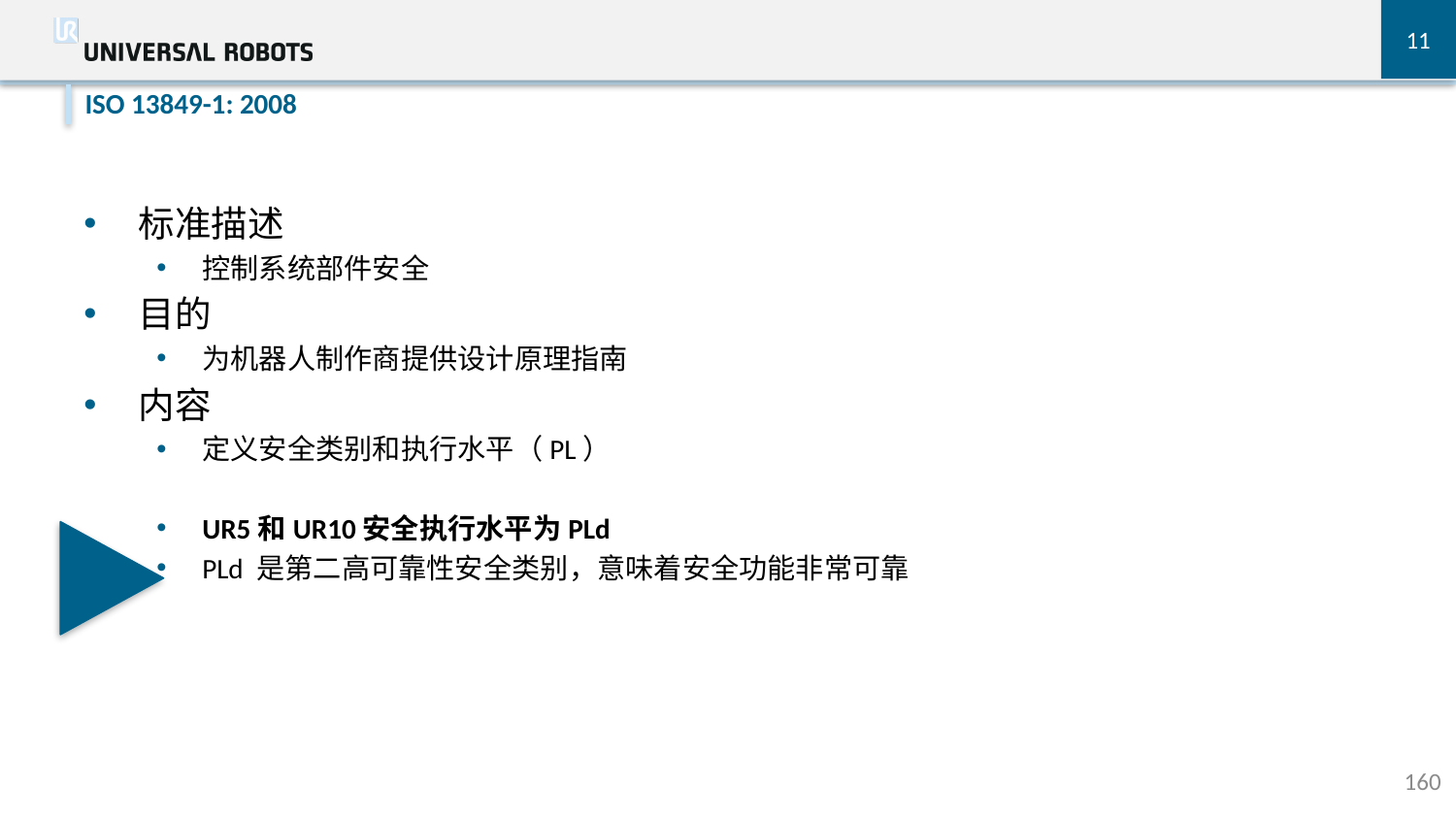

11

ISO 13849-1: 2008

标准描述
控制系统部件安全
目的
为机器人制作商提供设计原理指南
内容
定义安全类别和执行水平（PL）

UR5和UR10安全执行水平为PLd
PLd 是第二高可靠性安全类别，意味着安全功能非常可靠

160